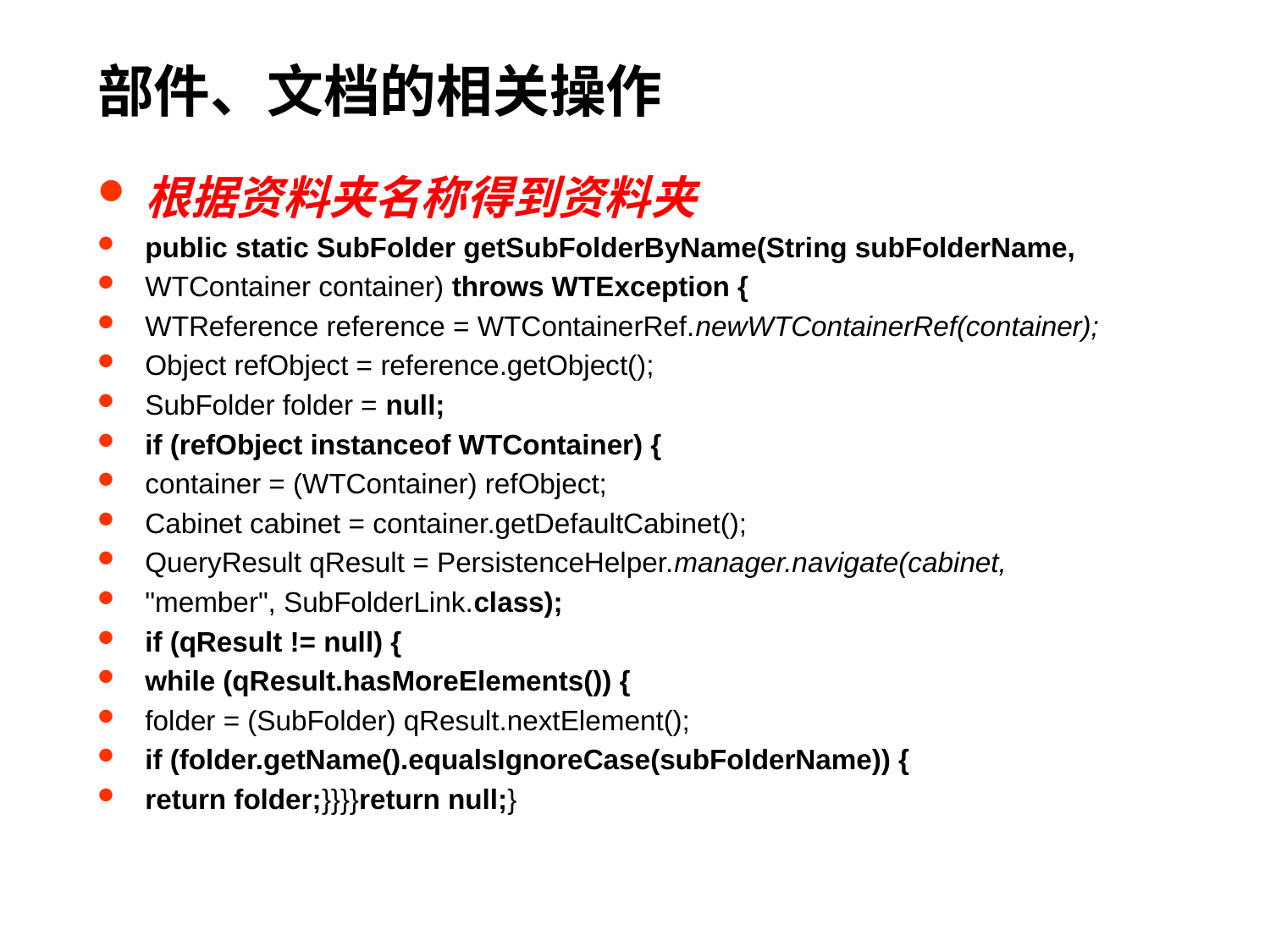

# 部件、文档的相关操作
根据资料夹名称得到资料夹
public static SubFolder getSubFolderByName(String subFolderName,
WTContainer container) throws WTException {
WTReference reference = WTContainerRef.newWTContainerRef(container);
Object refObject = reference.getObject();
SubFolder folder = null;
if (refObject instanceof WTContainer) {
container = (WTContainer) refObject;
Cabinet cabinet = container.getDefaultCabinet();
QueryResult qResult = PersistenceHelper.manager.navigate(cabinet,
"member", SubFolderLink.class);
if (qResult != null) {
while (qResult.hasMoreElements()) {
folder = (SubFolder) qResult.nextElement();
if (folder.getName().equalsIgnoreCase(subFolderName)) {
return folder;}}}}return null;}